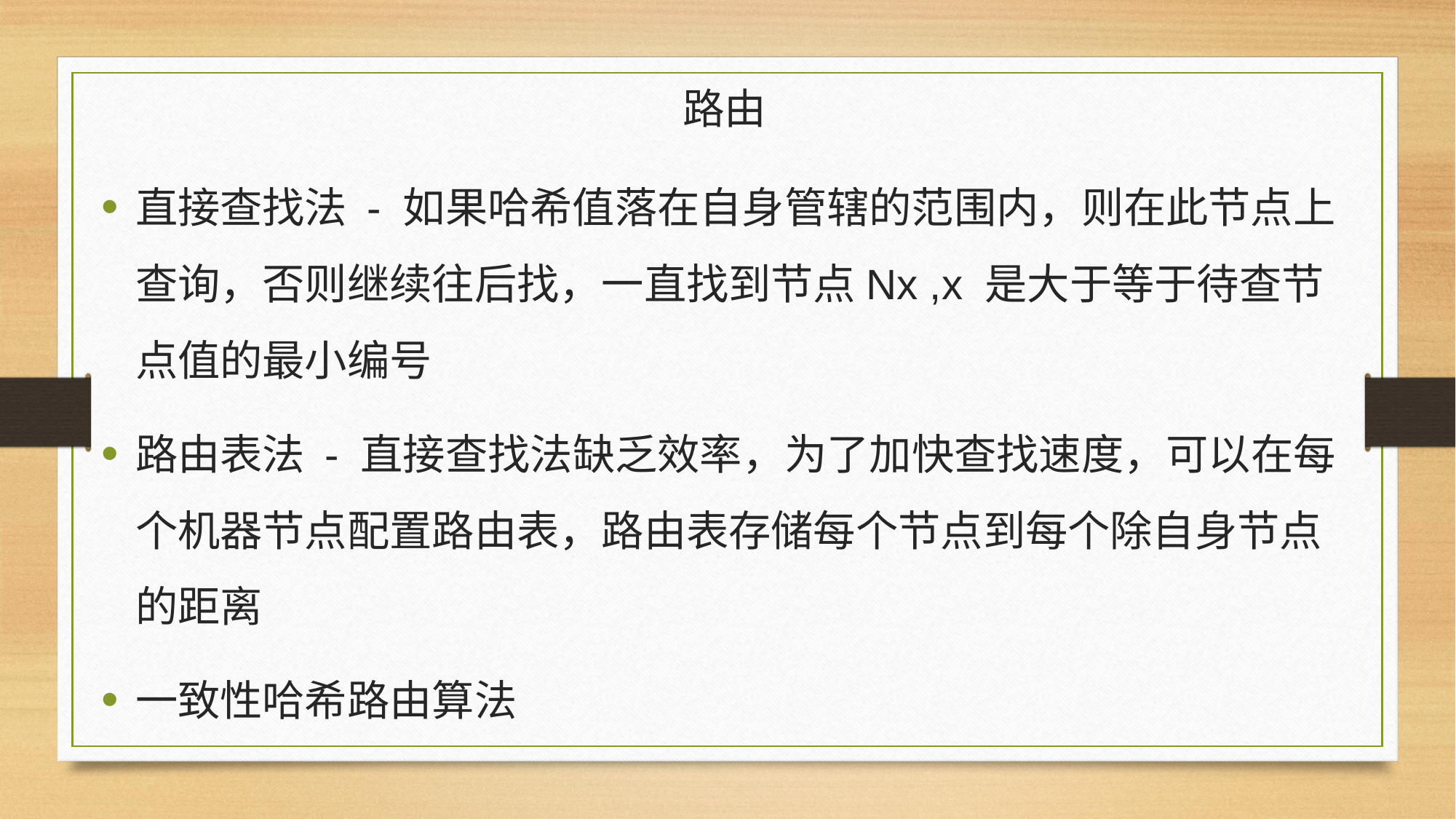

# 路由
直接查找法 - 如果哈希值落在自身管辖的范围内，则在此节点上查询，否则继续往后找，一直找到节点Nx ,x 是大于等于待查节点值的最小编号
路由表法 - 直接查找法缺乏效率，为了加快查找速度，可以在每个机器节点配置路由表，路由表存储每个节点到每个除自身节点的距离
一致性哈希路由算法